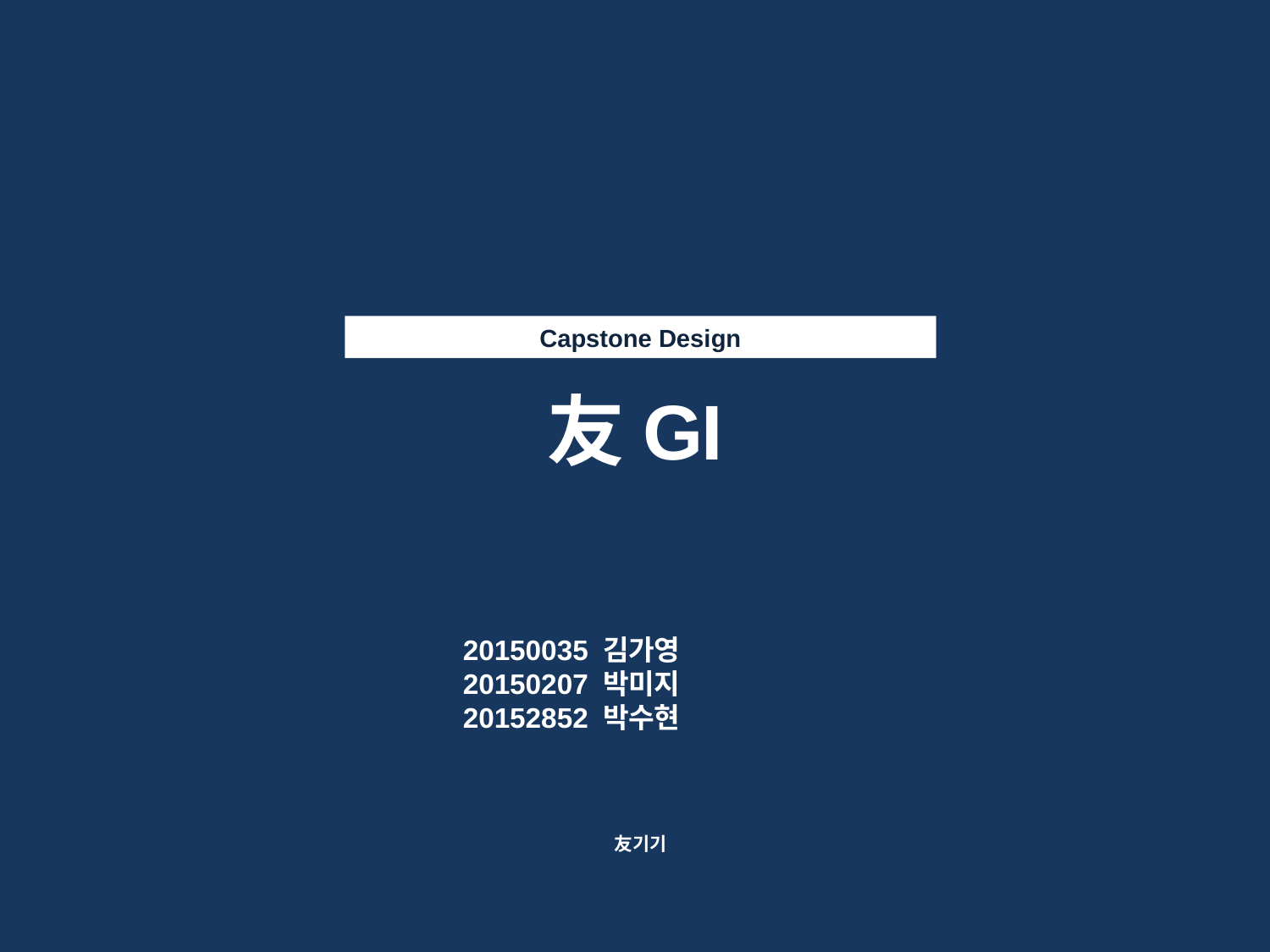

Capstone Design
友GI
20150035 김가영
20150207 박미지
20152852 박수현
友기기